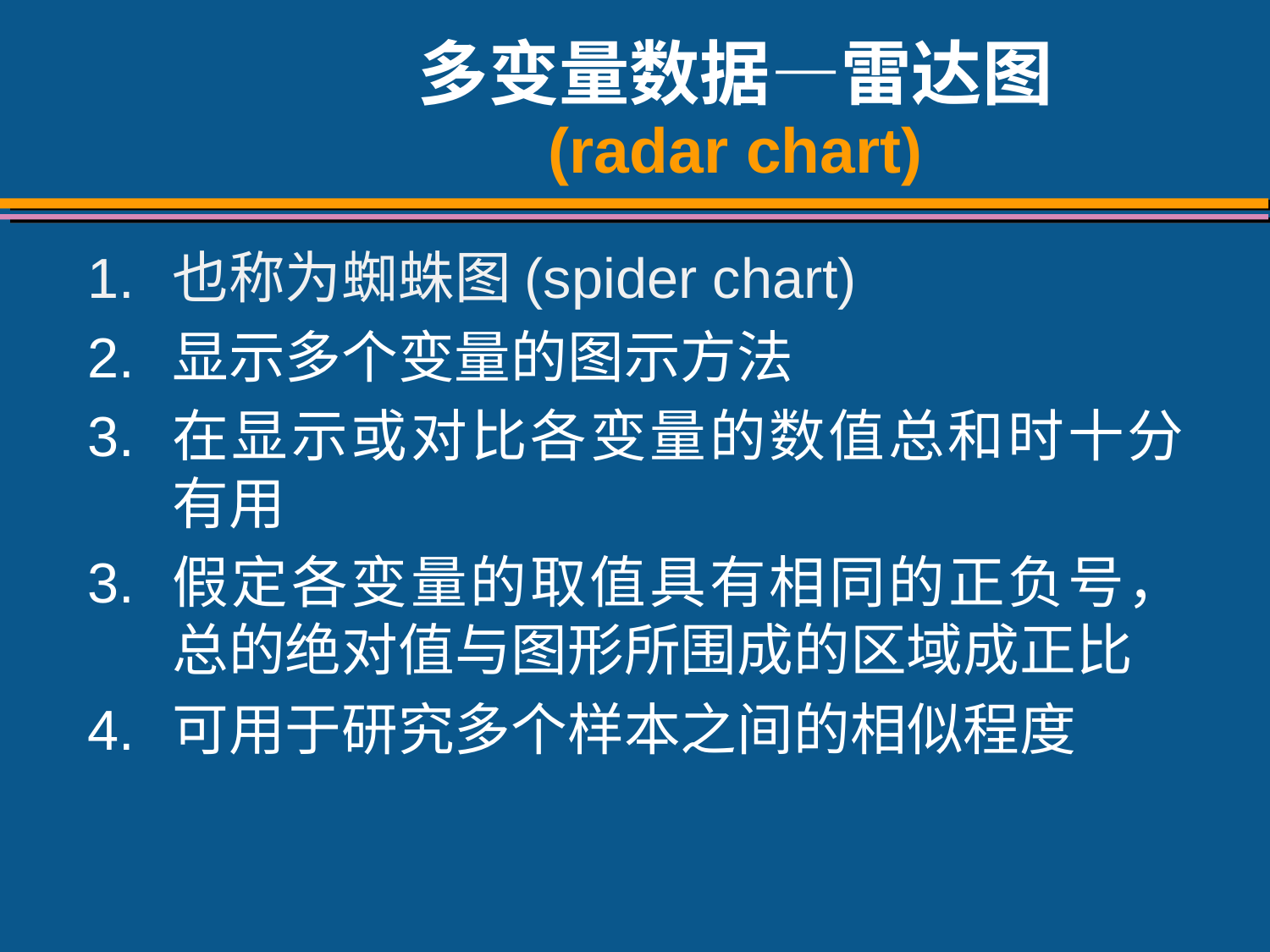

# 多变量数据—雷达图 (radar chart)
也称为蜘蛛图(spider chart)
显示多个变量的图示方法
在显示或对比各变量的数值总和时十分有用
假定各变量的取值具有相同的正负号，总的绝对值与图形所围成的区域成正比
可用于研究多个样本之间的相似程度